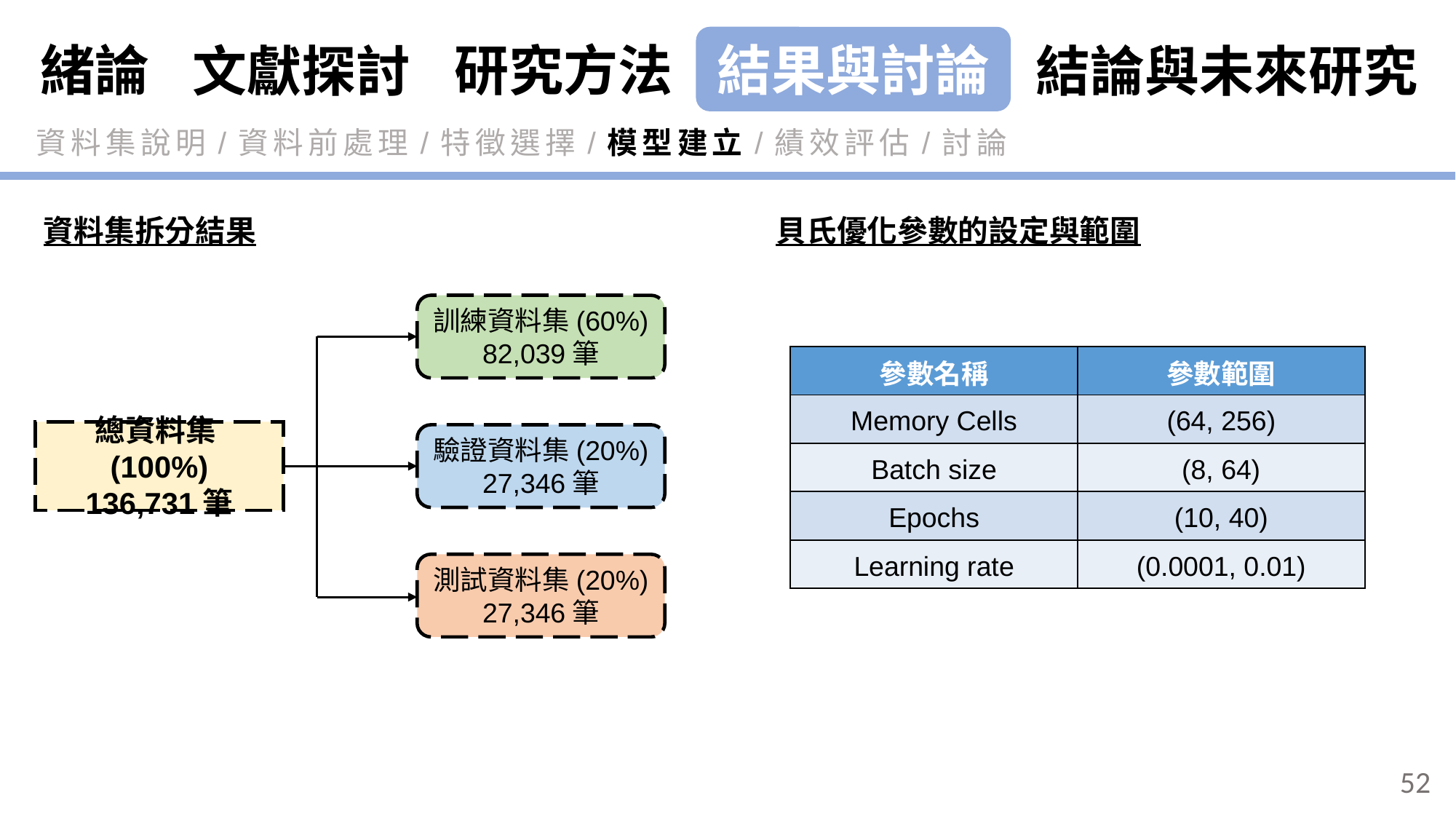

緒論
研究方法
結果與討論
結論與未來研究
文獻探討
資料集說明/資料前處理/特徵選擇/模型建立/績效評估/討論
資料集拆分結果
貝氏優化參數的設定與範圍
訓練資料集(60%)
82,039筆
| 參數名稱 | 參數範圍 |
| --- | --- |
| Memory Cells | (64, 256) |
| Batch size | (8, 64) |
| Epochs | (10, 40) |
| Learning rate | (0.0001, 0.01) |
總資料集(100%)
136,731筆
驗證資料集(20%)
27,346筆
測試資料集(20%)
27,346筆

52